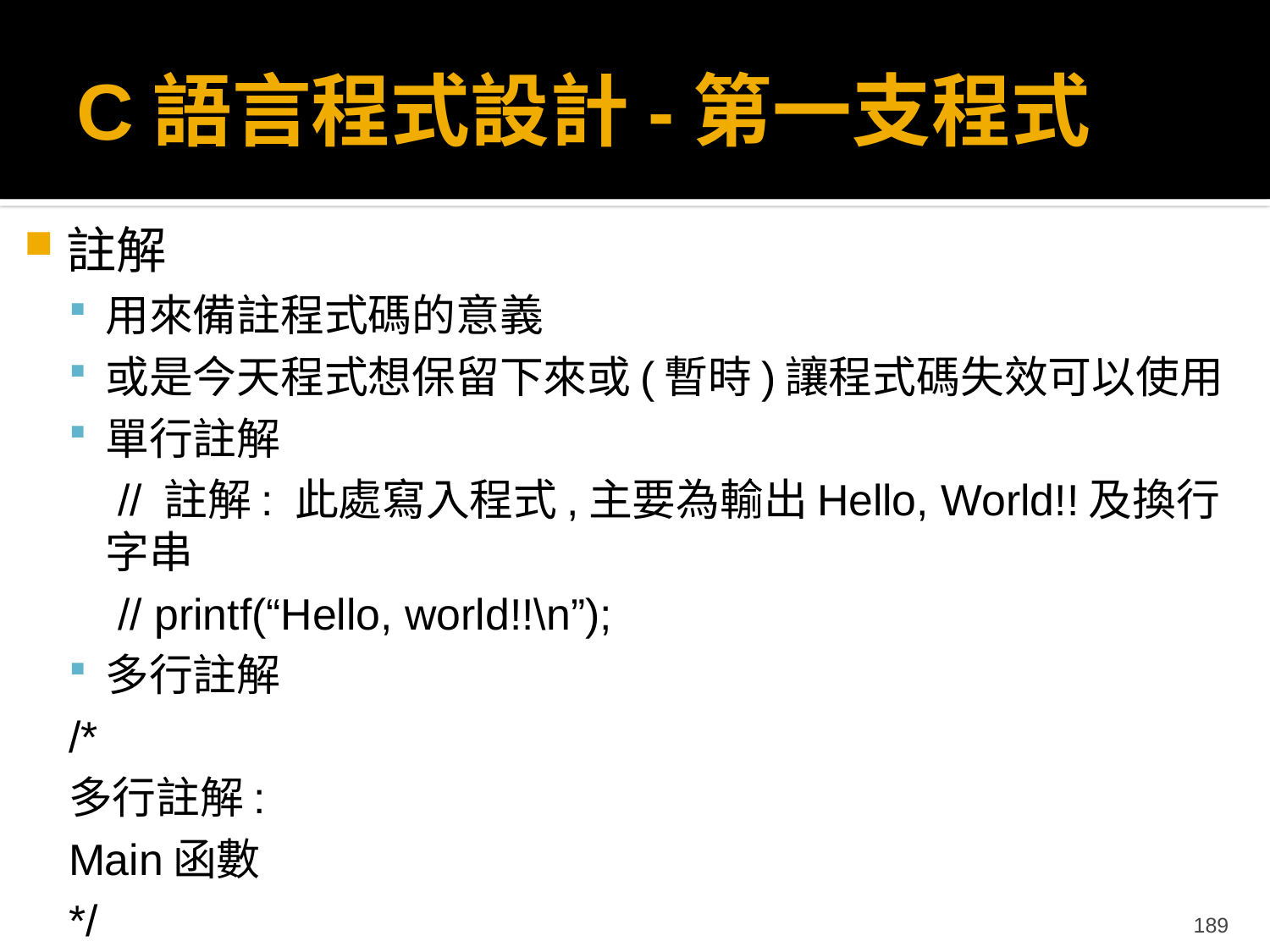

# C語言程式設計-第一支程式
註解
用來備註程式碼的意義
或是今天程式想保留下來或(暫時)讓程式碼失效可以使用
單行註解
    // 註解: 此處寫入程式,主要為輸出Hello, World!!及換行字串
    // printf(“Hello, world!!\n”);
多行註解
/*
多行註解:
Main函數
*/
189